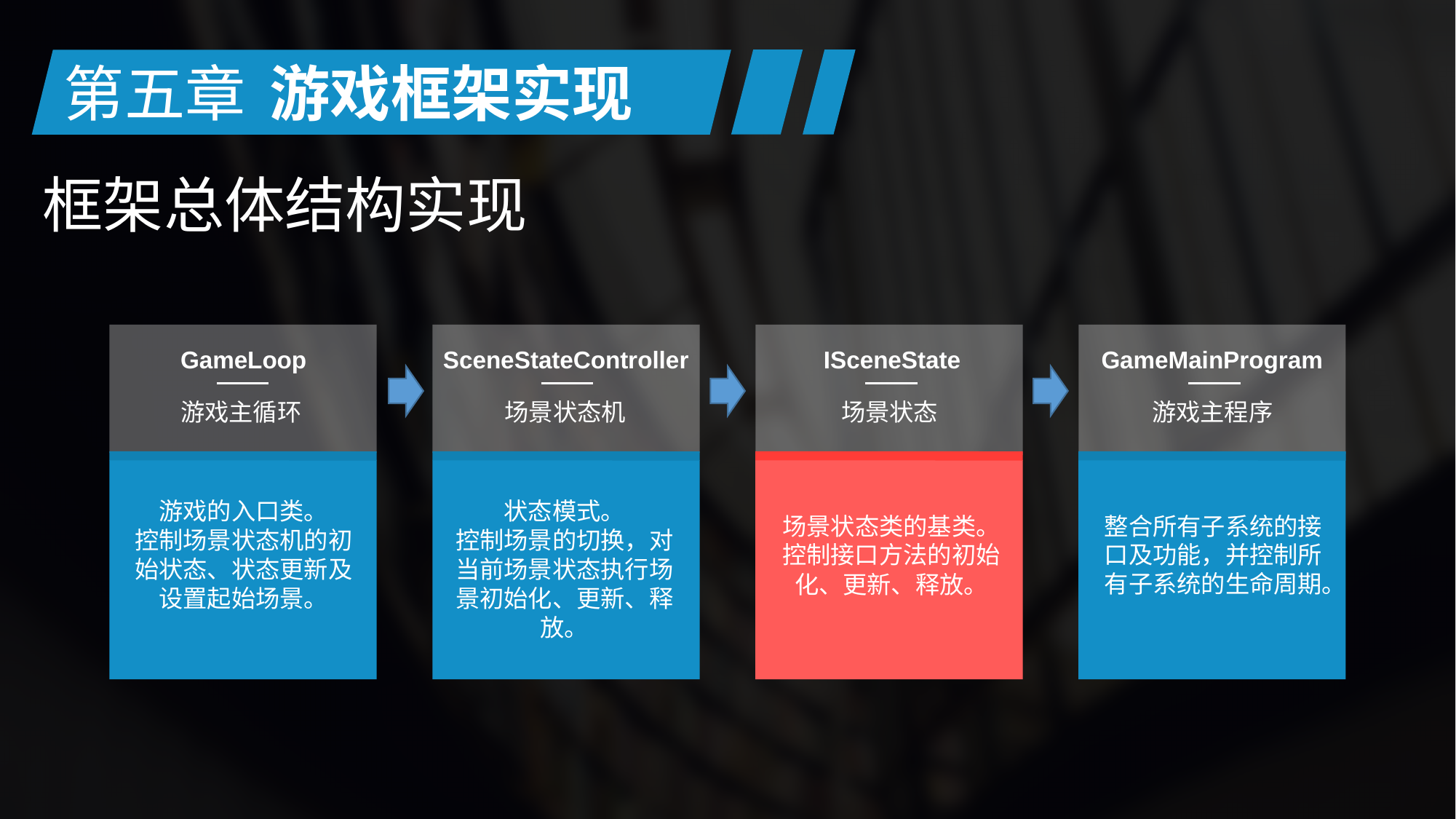

第五章
游戏框架实现
框架总体结构实现

SceneStateController
GameMainProgram
GameLoop
ISceneState

游戏主循环
场景状态机
场景状态
游戏主程序

游戏的入口类。
控制场景状态机的初始状态、状态更新及设置起始场景。
状态模式。
控制场景的切换，对当前场景状态执行场景初始化、更新、释放。
整合所有子系统的接口及功能，并控制所有子系统的生命周期。
场景状态类的基类。控制接口方法的初始化、更新、释放。